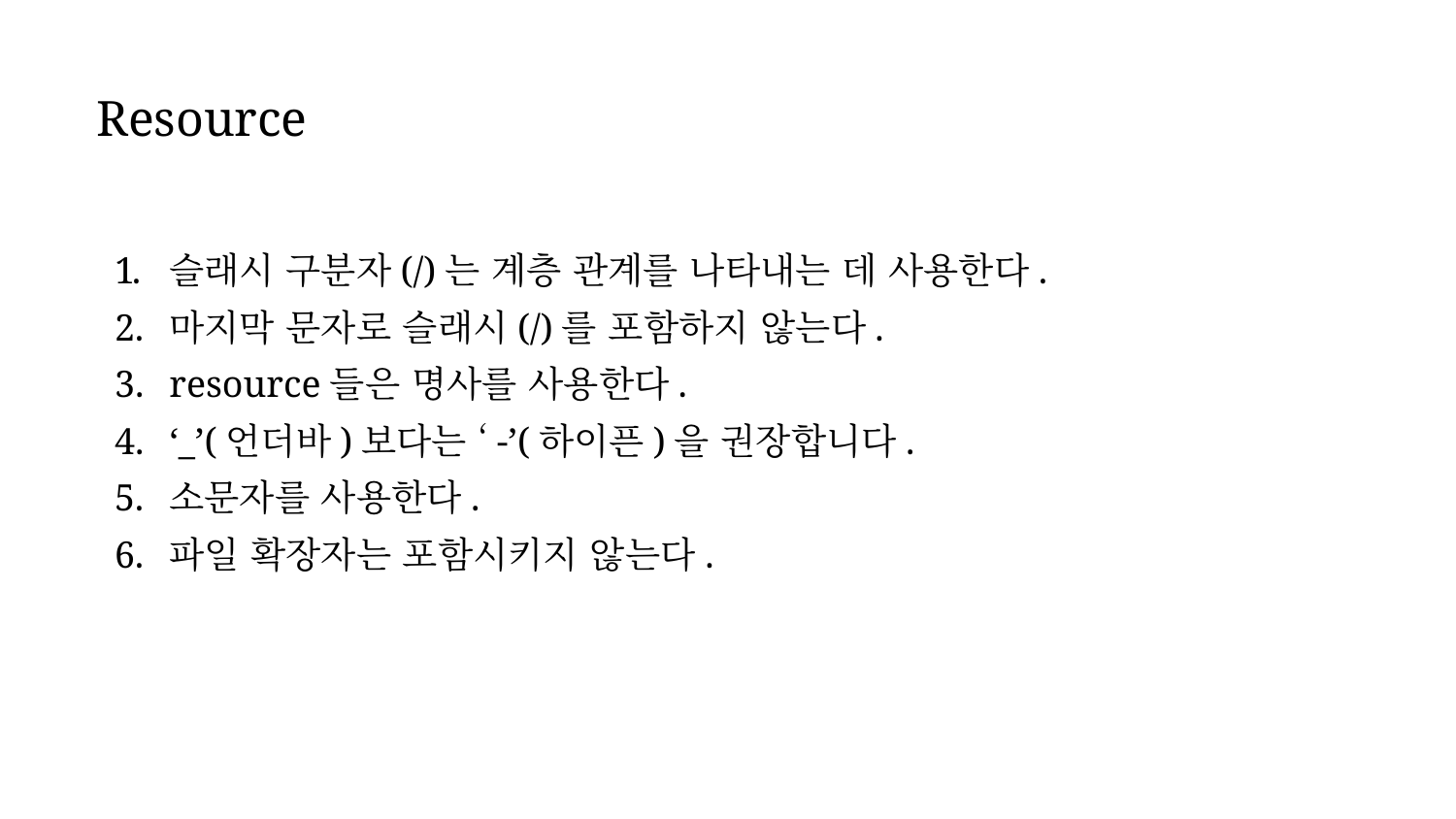

Resource

슬래시 구분자(/)는 계층 관계를 나타내는 데 사용한다.
마지막 문자로 슬래시(/)를 포함하지 않는다.
resource들은 명사를 사용한다.
‘_’(언더바)보다는 ‘-’(하이픈)을 권장합니다.
소문자를 사용한다.
파일 확장자는 포함시키지 않는다.